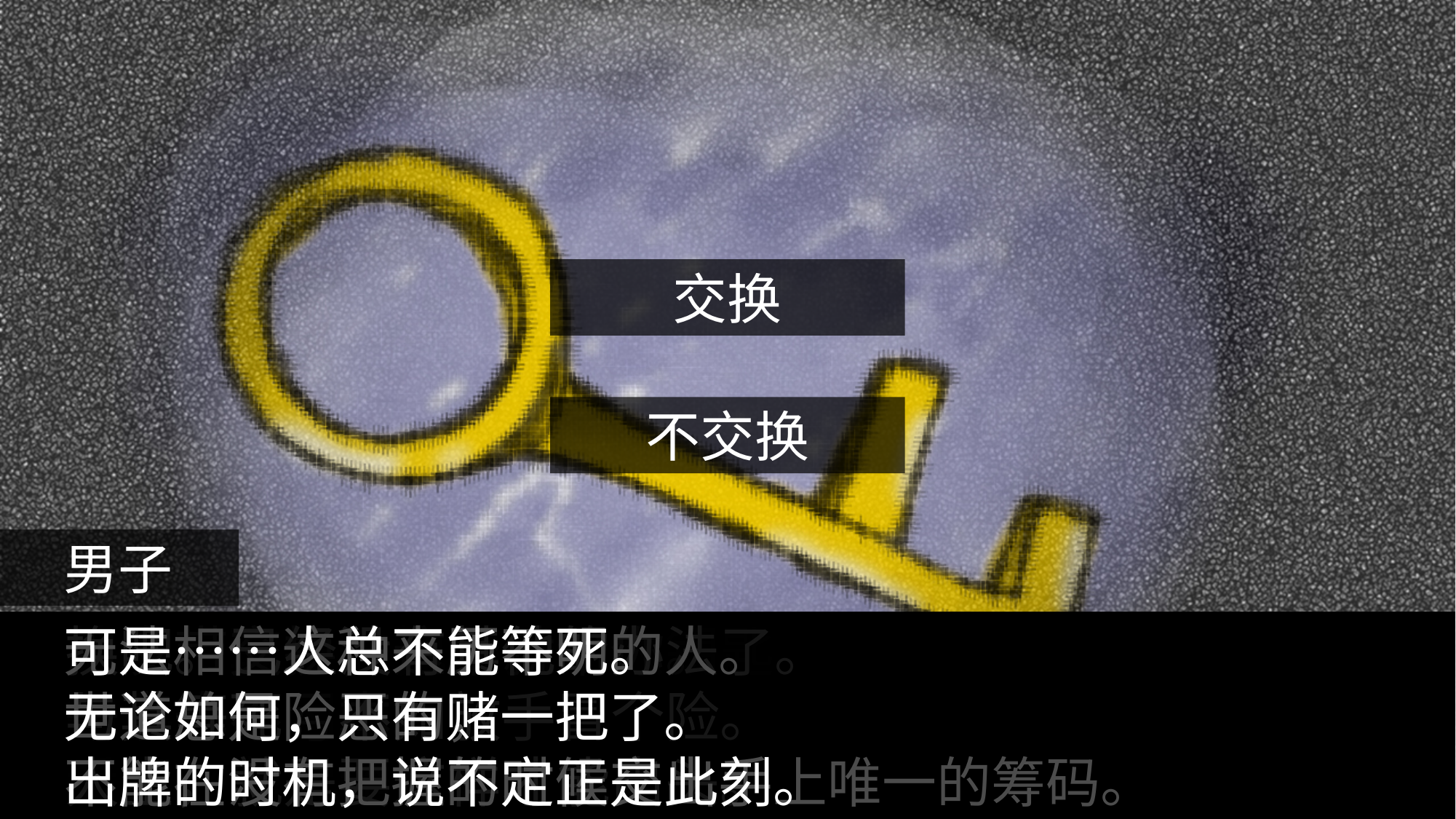

交换
不交换
男子
男子凑近铁窗，
晃了晃手中的钥匙串，
金属小物件们发出清脆的撞击声。
他从中取下一把夸张的大钥匙。
钥匙金光闪闪，
看起来非常诱人。
用发带交换，这个就给你。
一点也不亏本。

换吧。已经没有其他的办法了。
与其等死，不如放手冒个险。
人生，就是要这样才能出头。
无法相信这种来历不明的人。
世道总是险恶的，
不能在没有把握的时候交出手上唯一的筹码。
可是……人总不能等死。
无论如何，只有赌一把了。
出牌的时机，说不定正是此刻。